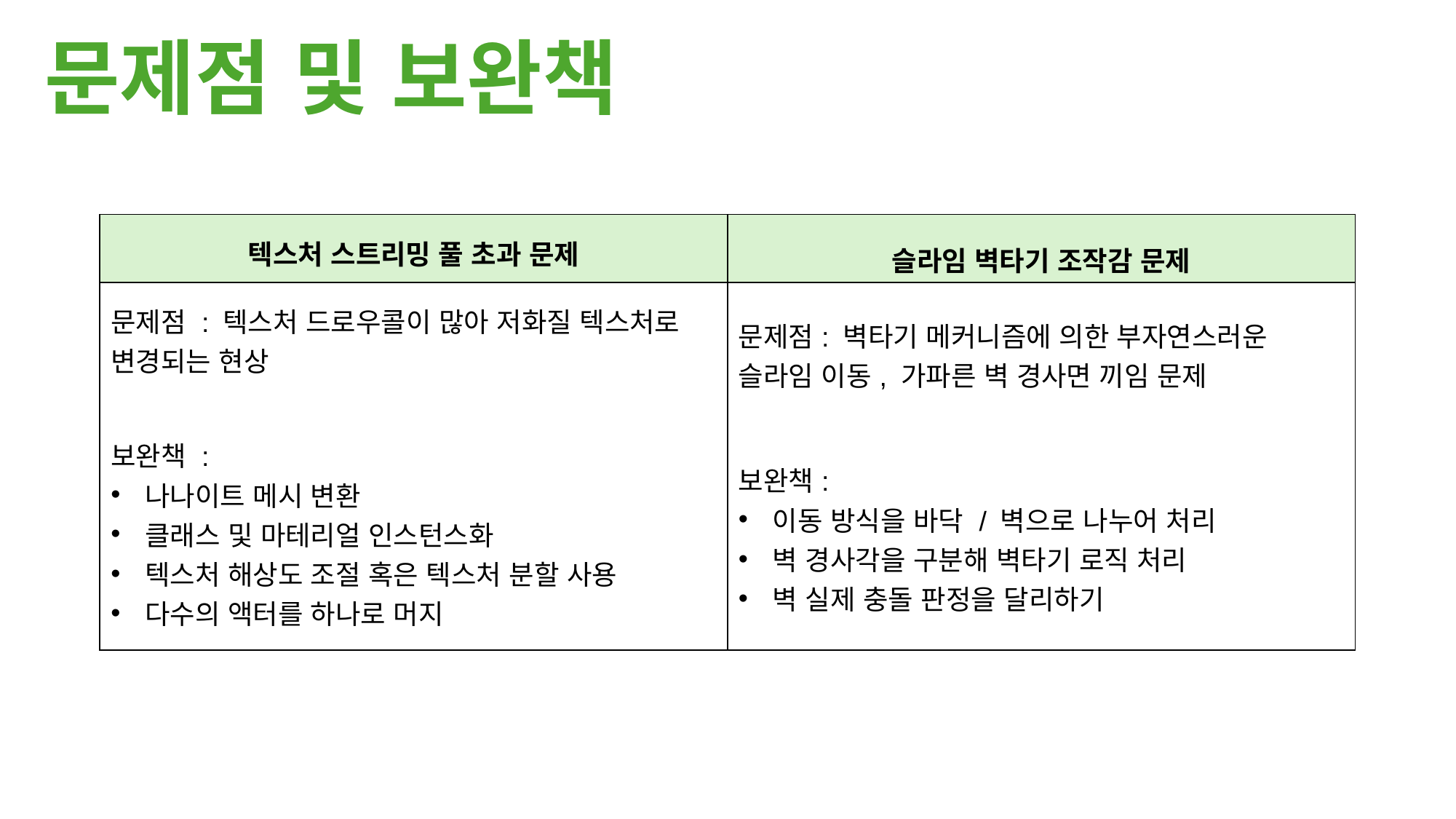

문제점 및 보완책
| 텍스처 스트리밍 풀 초과 문제 | 슬라임 벽타기 조작감 문제 |
| --- | --- |
| 문제점 : 텍스처 드로우콜이 많아 저화질 텍스처로 변경되는 현상 보완책 : 나나이트 메시 변환 클래스 및 마테리얼 인스턴스화 텍스처 해상도 조절 혹은 텍스처 분할 사용 다수의 액터를 하나로 머지 | 문제점: 벽타기 메커니즘에 의한 부자연스러운 슬라임 이동, 가파른 벽 경사면 끼임 문제 보완책: 이동 방식을 바닥 / 벽으로 나누어 처리 벽 경사각을 구분해 벽타기 로직 처리 벽 실제 충돌 판정을 달리하기 |